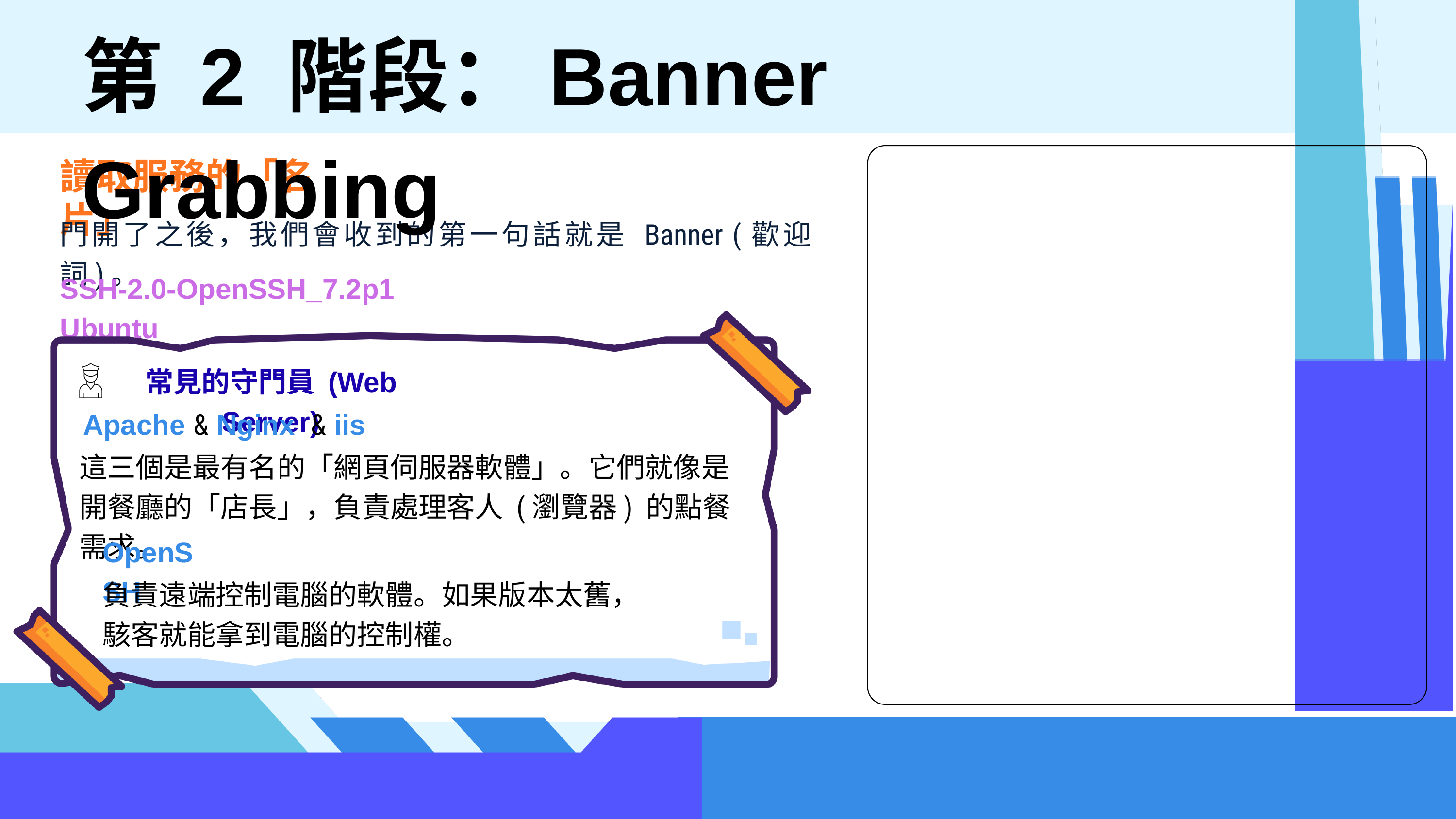

第 2 階段：Banner Grabbing

讀取服務的「名片」
門開了之後，我們會收到的第一句話就是 Banner (歡迎詞)。
SSH-2.0-OpenSSH_7.2p1 Ubuntu

常見的守門員 (Web Server)

Apache & Nginx  & iis
這三個是最有名的「網頁伺服器軟體」。它們就像是開餐廳的「店長」，負責處理客人 (瀏覽器) 的點餐需求。
OpenSSH
負責遠端控制電腦的軟體。如果版本太舊，駭客就能拿到電腦的控制權。